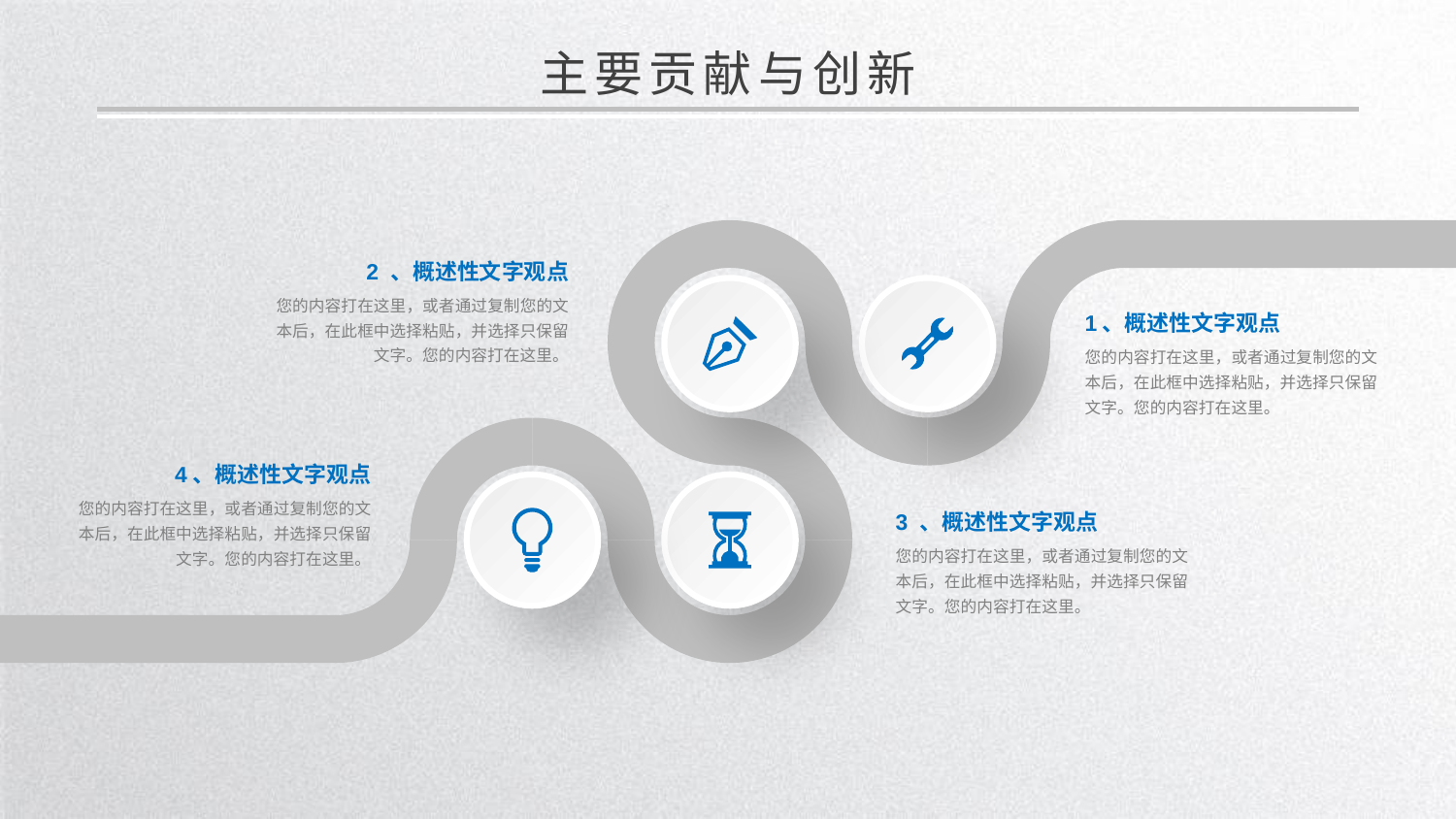

主要贡献与创新

2 、概述性文字观点

您的内容打在这里，或者通过复制您的文本后，在此框中选择粘贴，并选择只保留文字。您的内容打在这里。
1、概述性文字观点

您的内容打在这里，或者通过复制您的文本后，在此框中选择粘贴，并选择只保留文字。您的内容打在这里。

4、概述性文字观点

您的内容打在这里，或者通过复制您的文本后，在此框中选择粘贴，并选择只保留文字。您的内容打在这里。
3 、概述性文字观点

您的内容打在这里，或者通过复制您的文本后，在此框中选择粘贴，并选择只保留文字。您的内容打在这里。